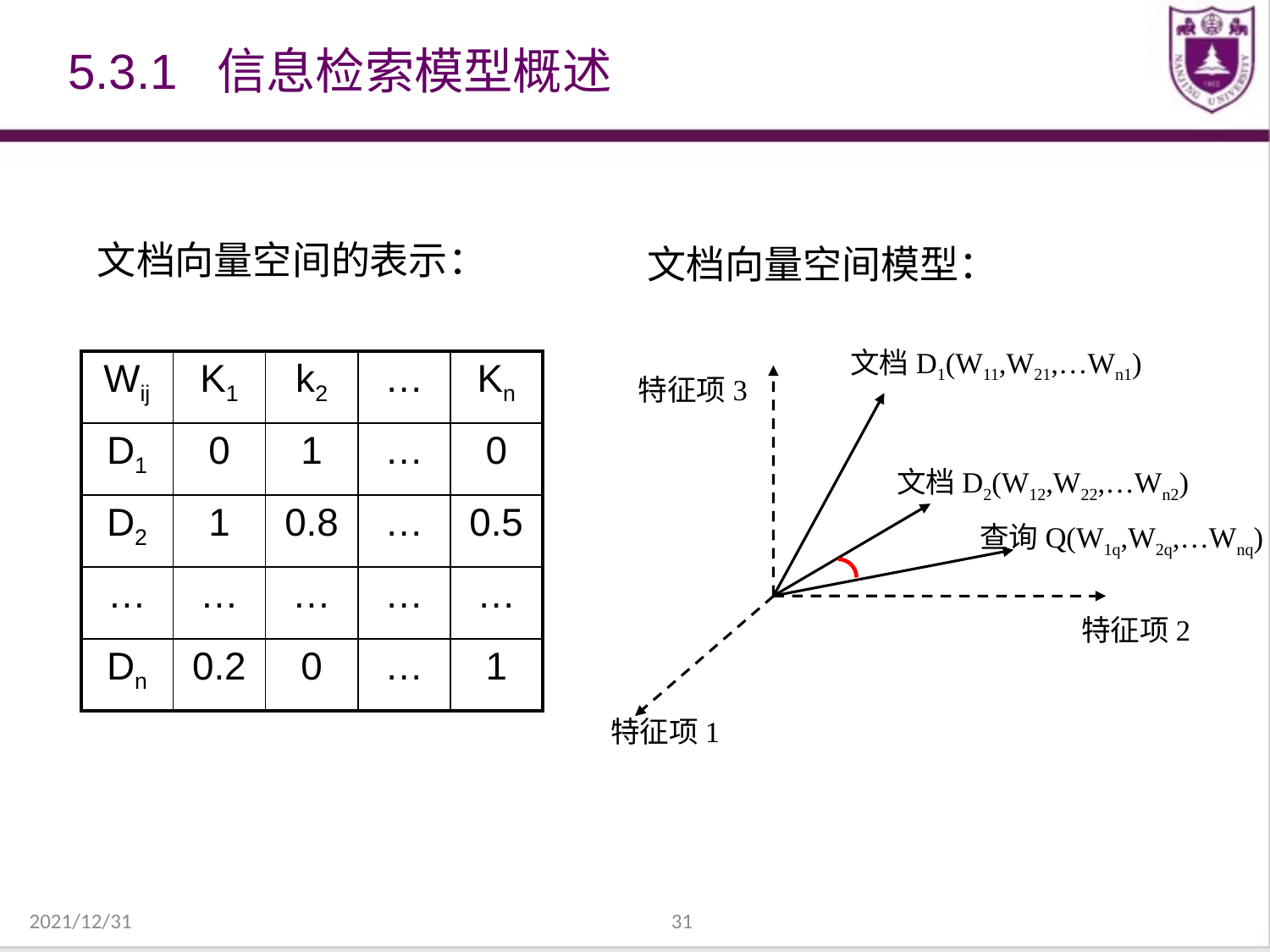

# 5.3.1  信息检索模型概述
文档向量空间的表示：
文档向量空间模型：
文档D1(W11,W21,…Wn1)
特征项3

文档D2(W12,W22,…Wn2)

特征项2
特征项1
查询Q(W1q,W2q,…Wnq)

| Wij | K1 | k2 | … | Kn |
| --- | --- | --- | --- | --- |
| D1 | 0 | 1 | … | 0 |
| D2 | 1 | 0.8 | … | 0.5 |
| … | … | … | … | … |
| Dn | 0.2 | 0 | … | 1 |
2021/12/31
31